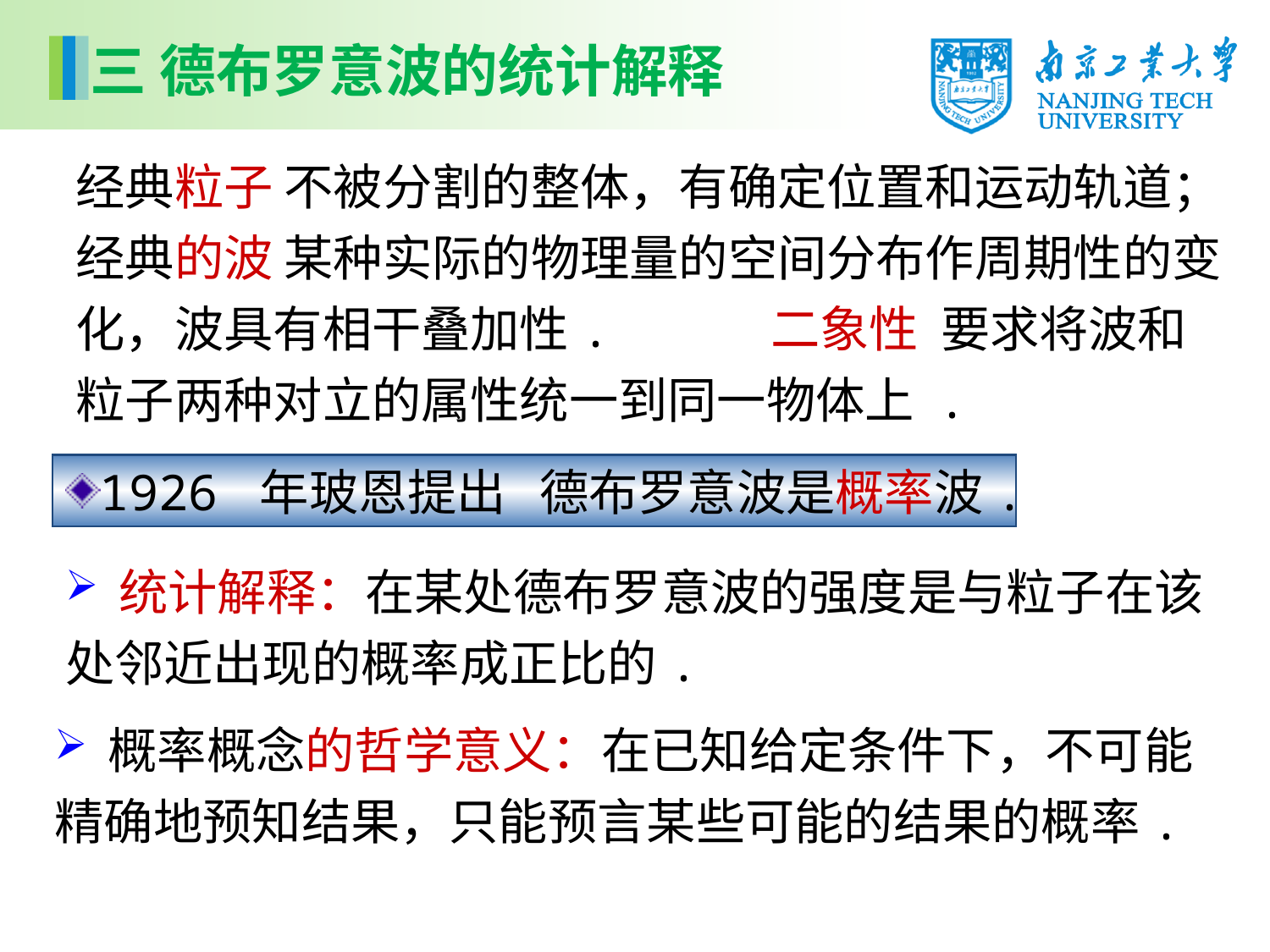

三 德布罗意波的统计解释
经典粒子 不被分割的整体，有确定位置和运动轨道；经典的波 某种实际的物理量的空间分布作周期性的变化，波具有相干叠加性.     二象性  要求将波和粒子两种对立的属性统一到同一物体上 .

1926 年玻恩提出   德布罗意波是概率波.
 统计解释：在某处德布罗意波的强度是与粒子在该处邻近出现的概率成正比的.
 概率概念的哲学意义：在已知给定条件下，不可能精确地预知结果，只能预言某些可能的结果的概率.